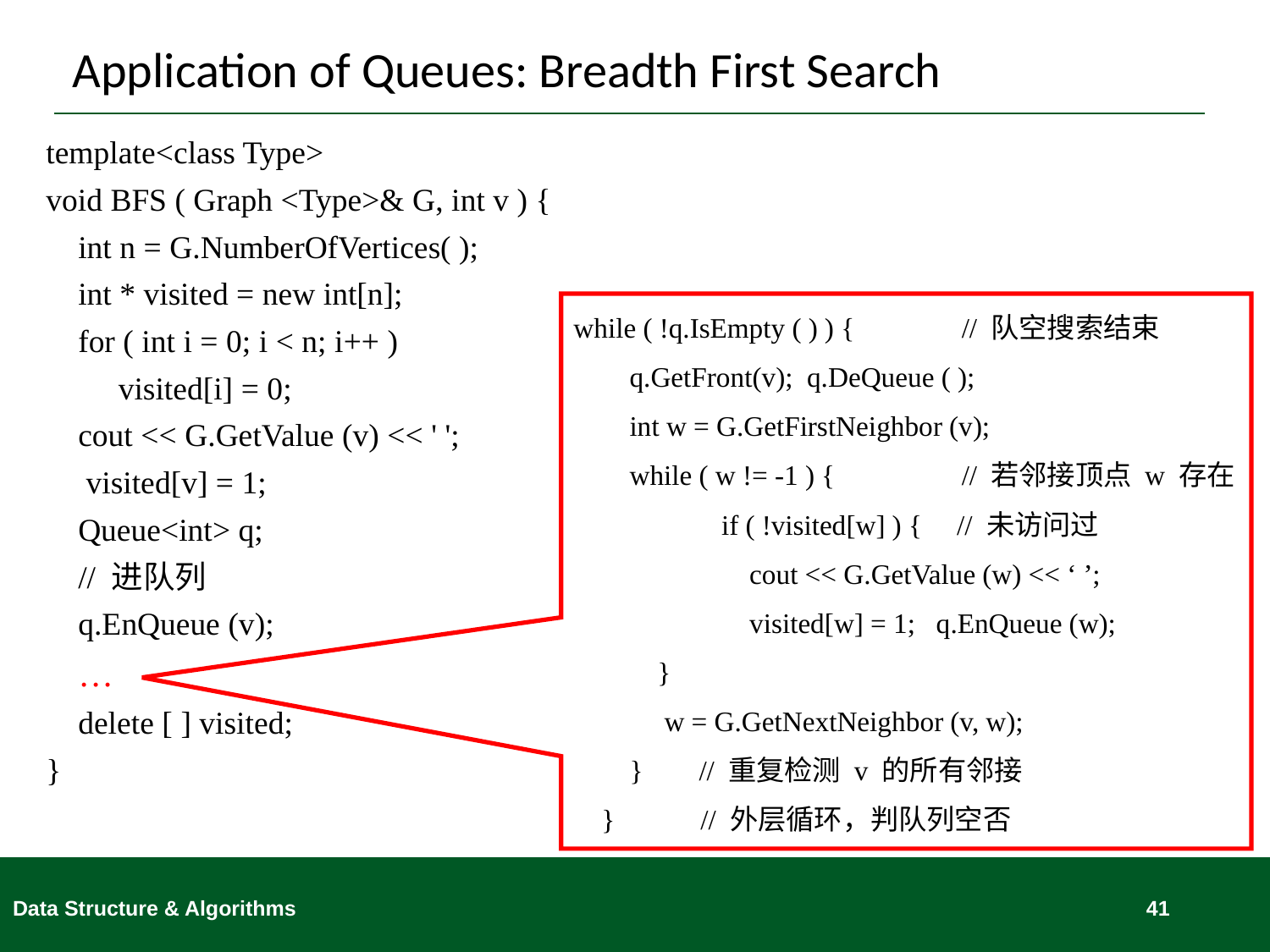

# Application of Queues: Breadth First Search
template<class Type>
void BFS ( Graph <Type>& G, int v ) {
    int n = G.NumberOfVertices( );
    int * visited = new int[n];
    for ( int i = 0; i < n; i++ )
         visited[i] = 0;
    cout << G.GetValue (v) << ' ';
     visited[v] = 1;
    Queue<int> q;
    // 进队列
    q.EnQueue (v);
    …
    delete [ ] visited;
}

while ( !q.IsEmpty ( ) ) {     	 // 队空搜索结束
        q.GetFront(v);  q.DeQueue ( );
        int w = G.GetFirstNeighbor (v);
        while ( w != -1 ) {  	 // 若邻接顶点 w 存在
	   if ( !visited[w] ) {     // 未访问过
	       cout << G.GetValue (w) << ‘ ’;
	       visited[w] = 1;   q.EnQueue (w);
            }
             w = G.GetNextNeighbor (v, w);
        }        // 重复检测 v 的所有邻接
    }    	// 外层循环，判队列空否
Data Structure & Algorithms
41